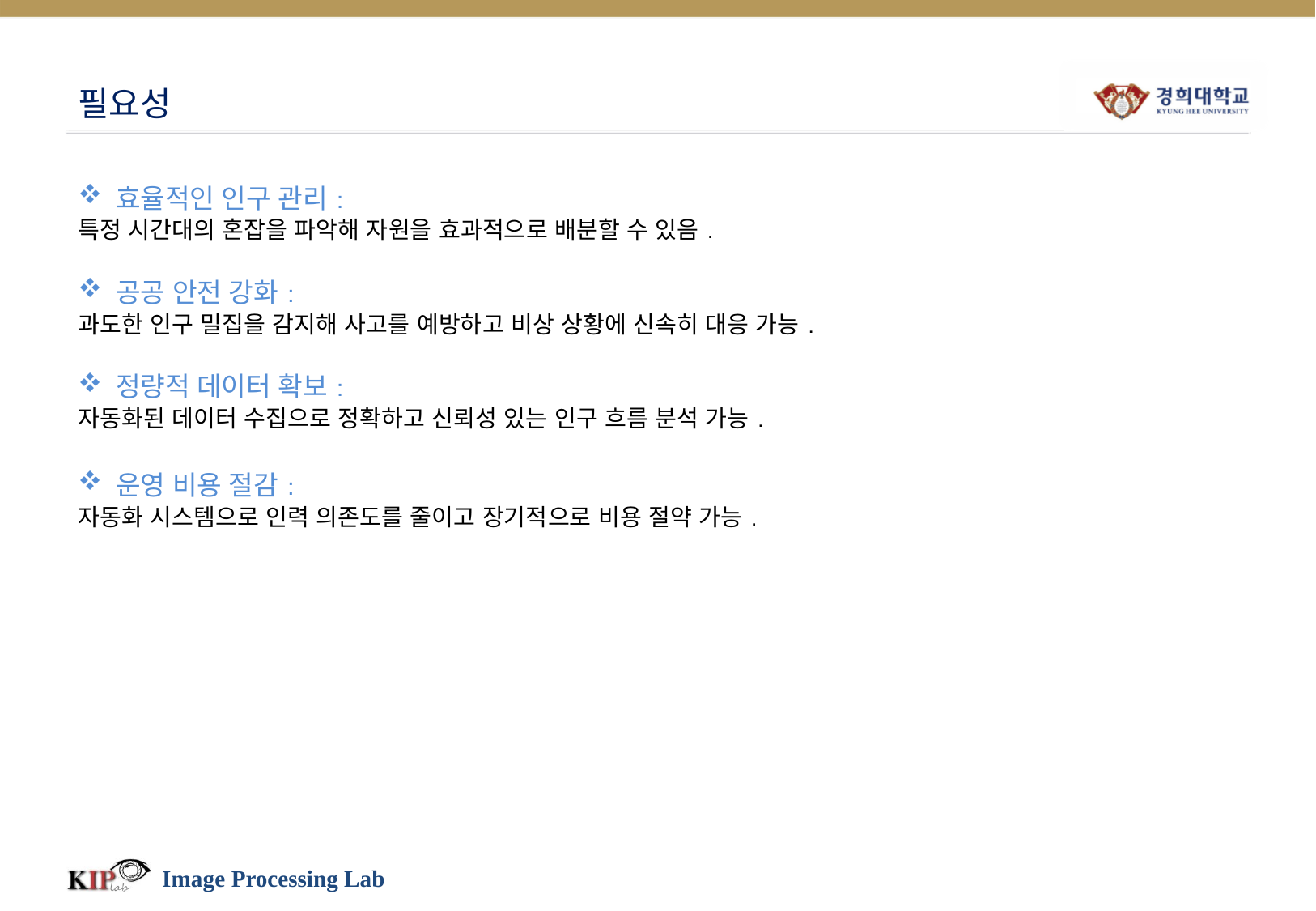

# 필요성

효율적인 인구 관리:
특정 시간대의 혼잡을 파악해 자원을 효과적으로 배분할 수 있음.

공공 안전 강화:
과도한 인구 밀집을 감지해 사고를 예방하고 비상 상황에 신속히 대응 가능.

정량적 데이터 확보:
자동화된 데이터 수집으로 정확하고 신뢰성 있는 인구 흐름 분석 가능.

운영 비용 절감:
자동화 시스템으로 인력 의존도를 줄이고 장기적으로 비용 절약 가능.
Image Processing Lab